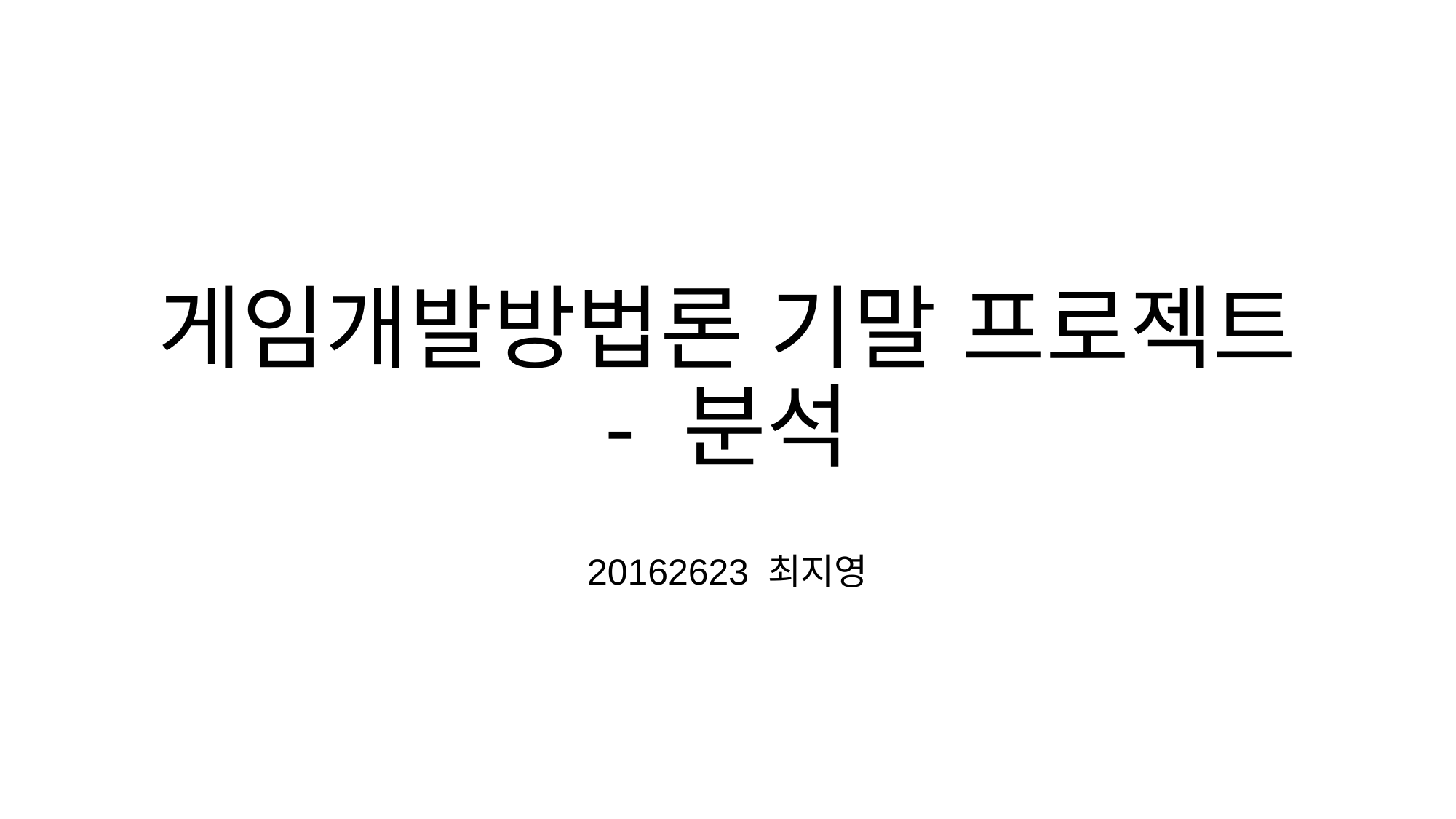

# 게임개발방법론 기말 프로젝트 - 분석
20162623 최지영